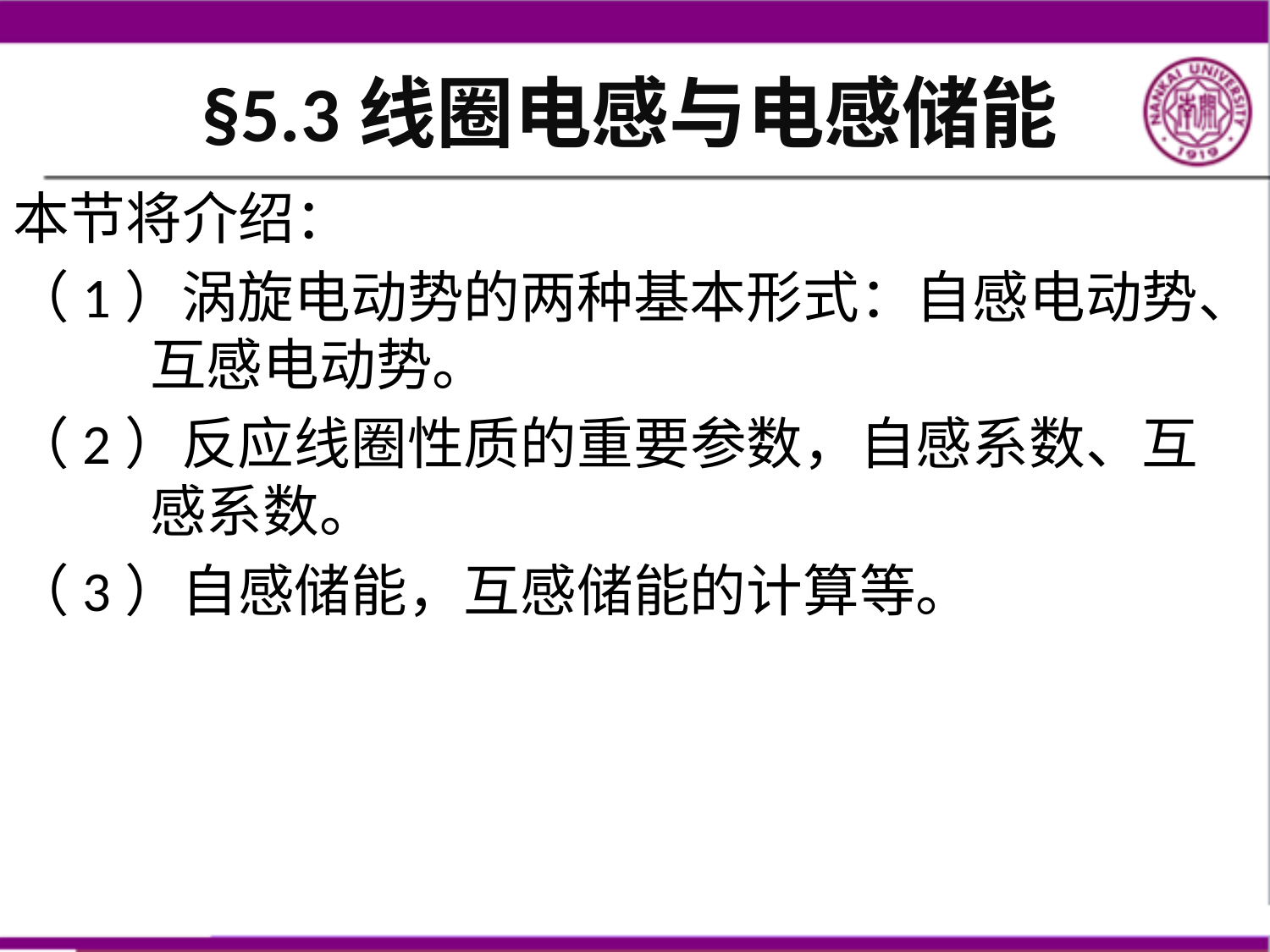

# §5.3线圈电感与电感储能
本节将介绍：
（1）涡旋电动势的两种基本形式：自感电动势、互感电动势。
（2）反应线圈性质的重要参数，自感系数、互感系数。
（3）自感储能，互感储能的计算等。